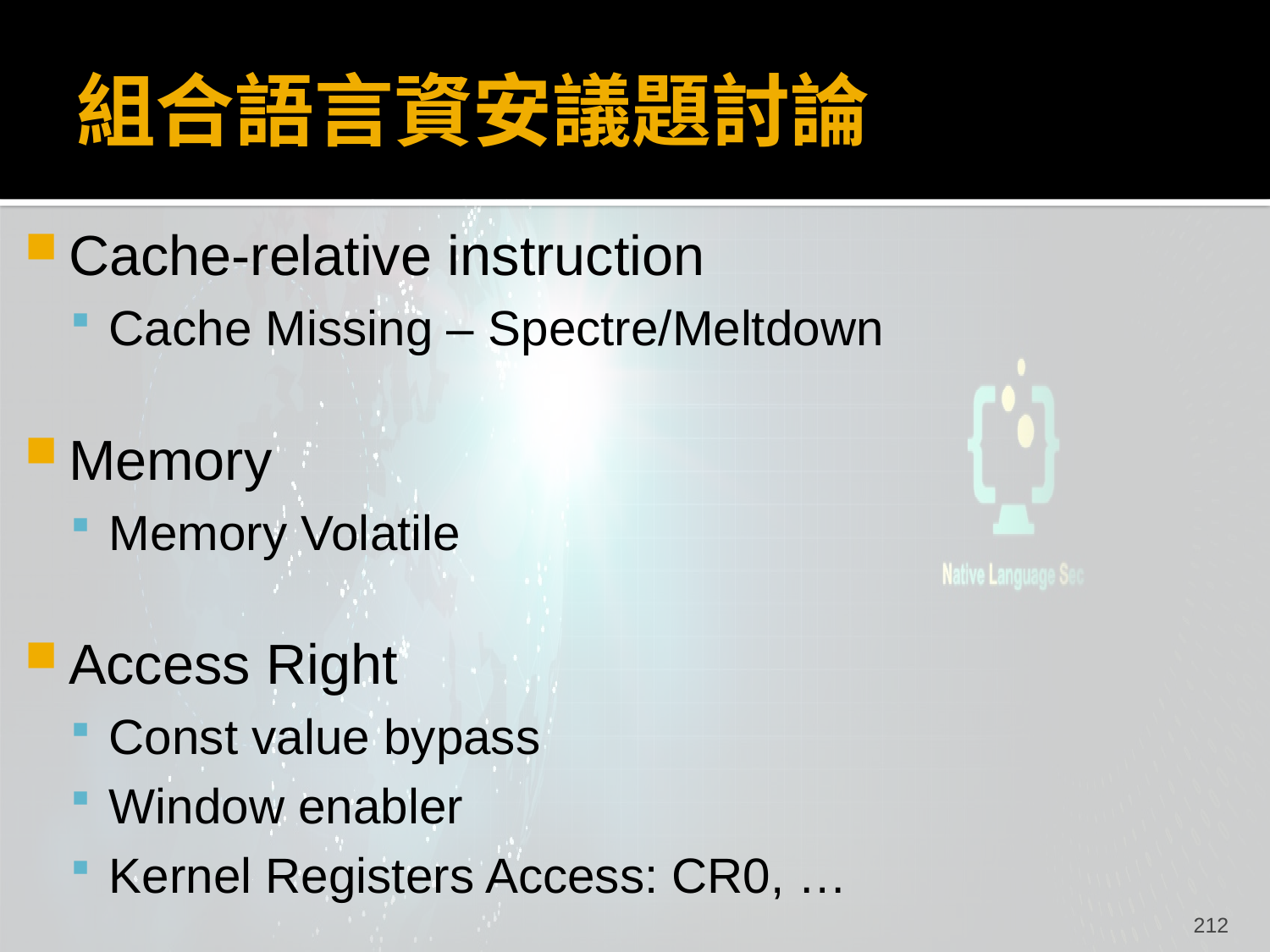

# 組合語言資安議題討論
Cache-relative instruction
Cache Missing – Spectre/Meltdown

Memory
Memory Volatile

Access Right
Const value bypass
Window enabler
Kernel Registers Access: CR0, …
212